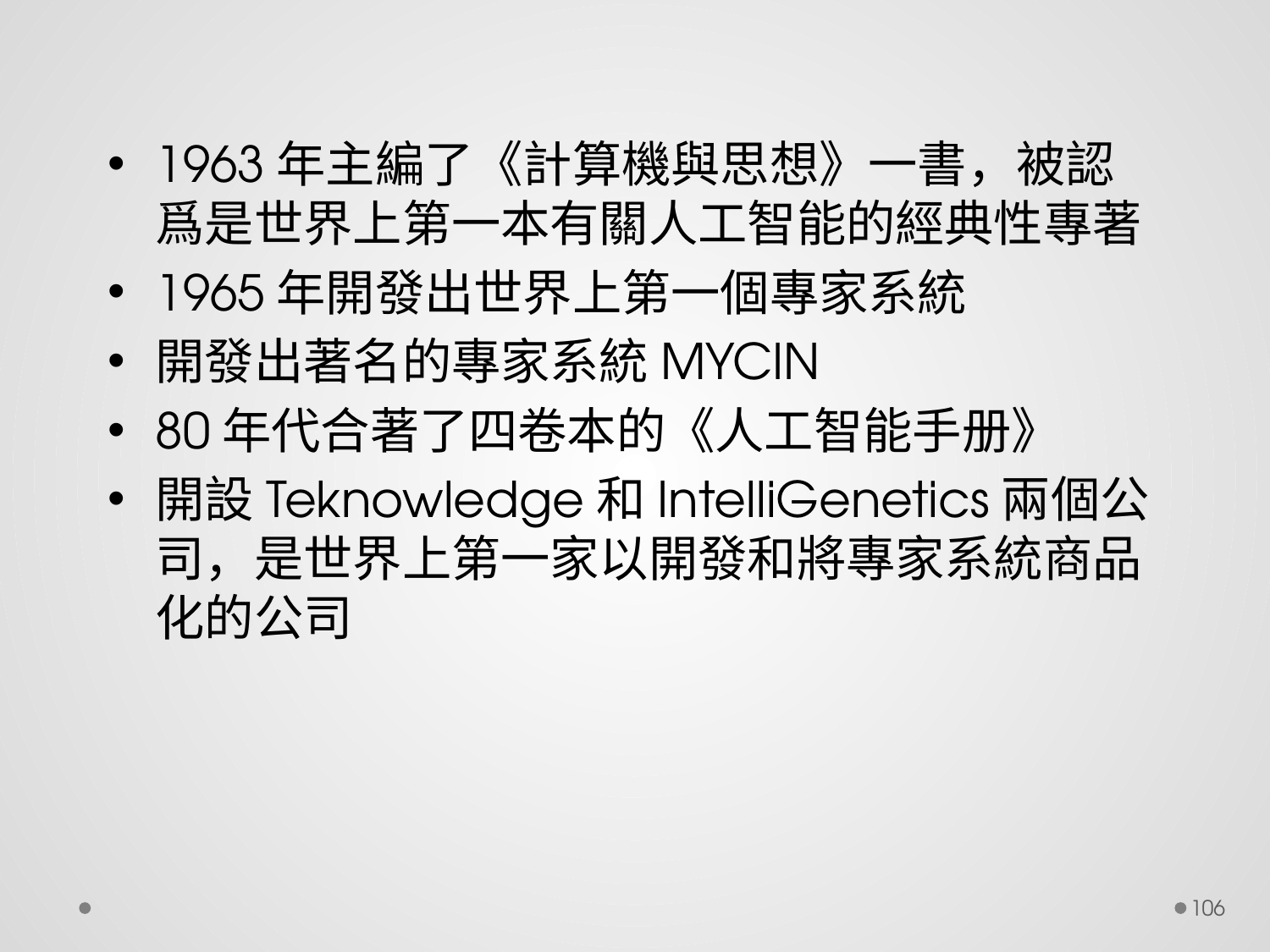

1963年主編了《計算機與思想》一書，被認爲是世界上第一本有關人工智能的經典性專著
1965年開發出世界上第一個專家系統
開發出著名的專家系統MYCIN
80年代合著了四卷本的《人工智能手册》
開設Teknowledge和IntelliGenetics兩個公司，是世界上第一家以開發和將專家系統商品化的公司
106